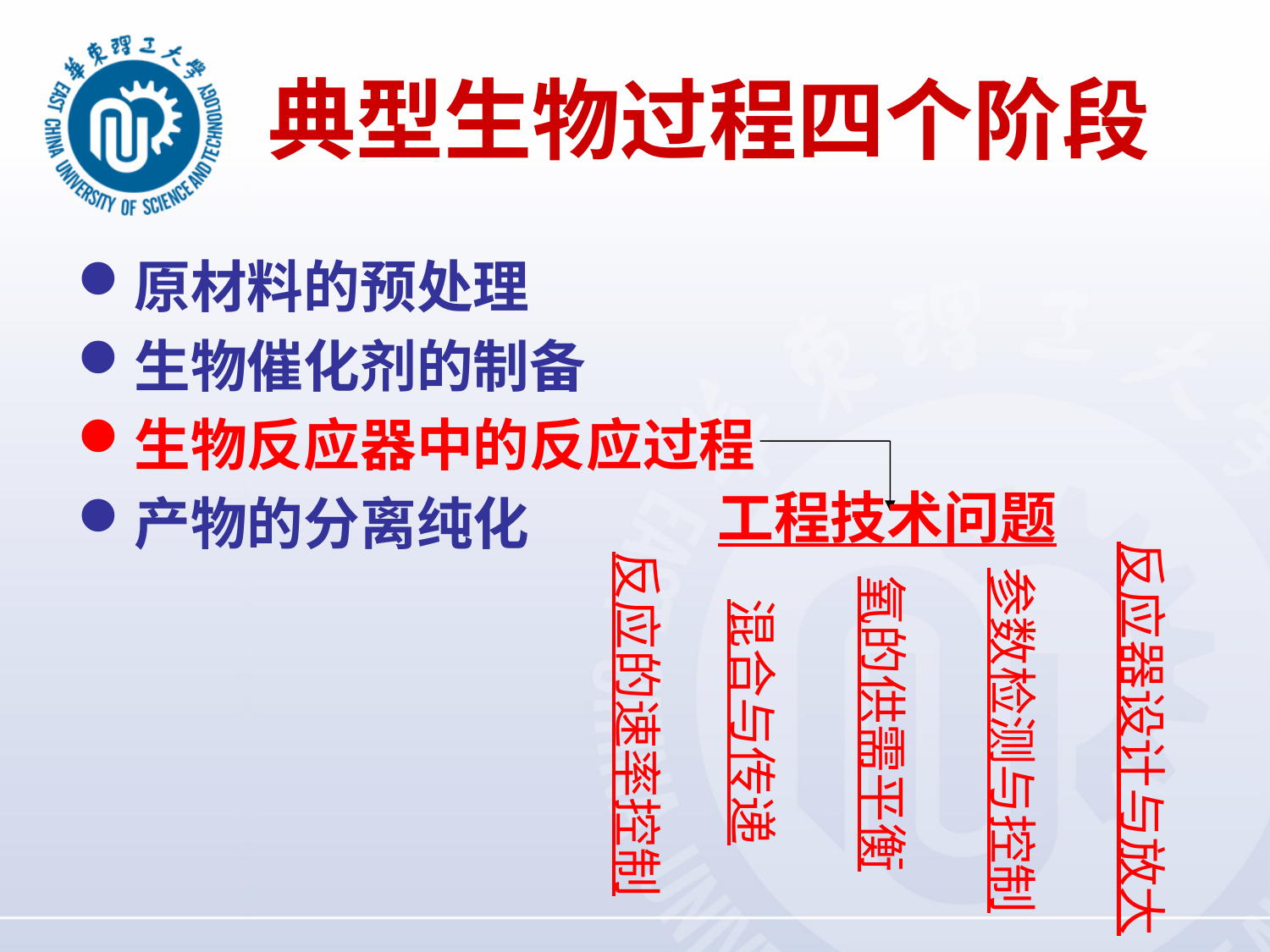

# 典型生物过程四个阶段
原材料的预处理
生物催化剂的制备
生物反应器中的反应过程
产物的分离纯化

工程技术问题
反应器设计与放大
反应的速率控制
参数检测与控制
氧的供需平衡
混合与传递